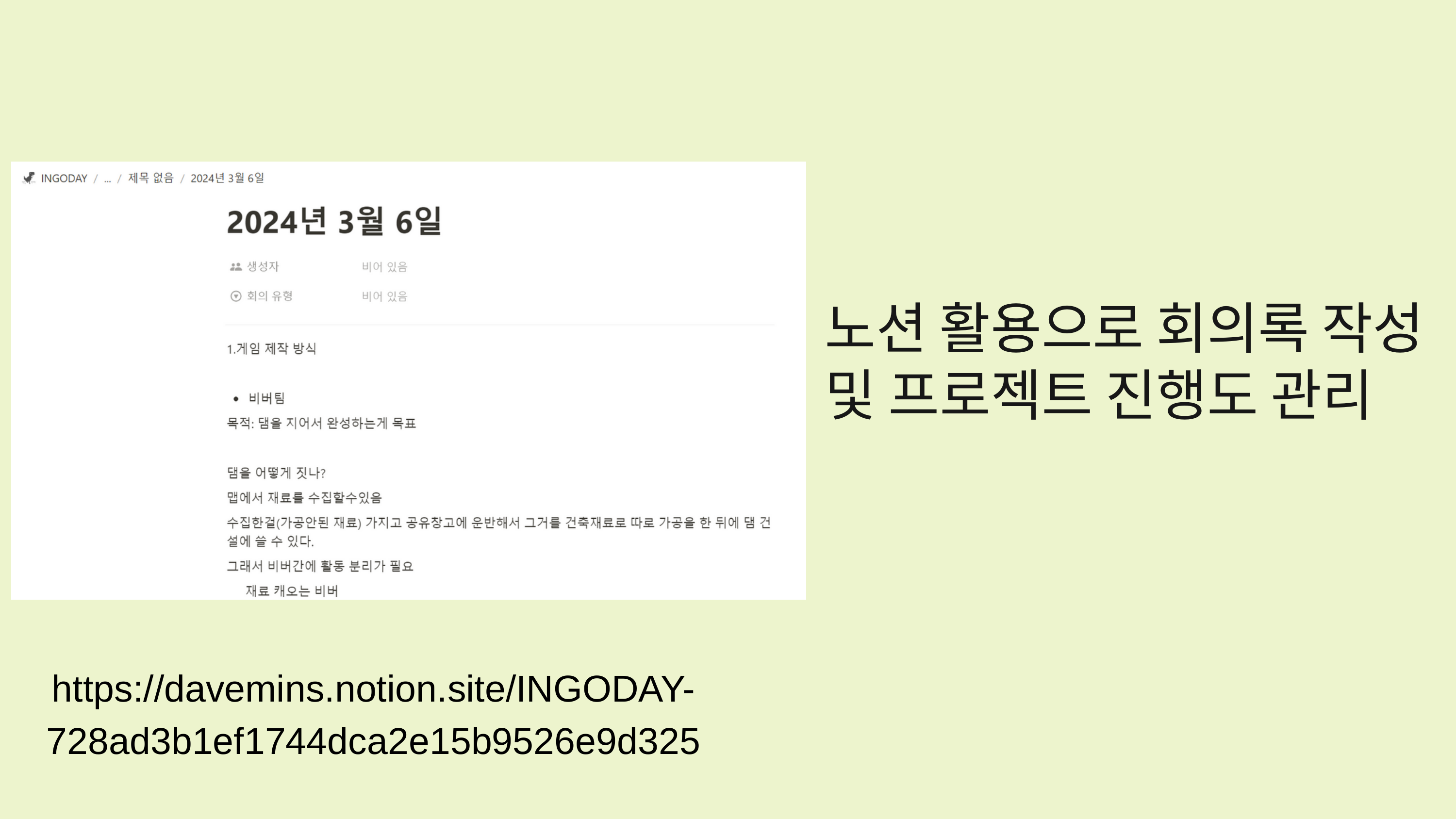

노션 활용으로 회의록 작성 및 프로젝트 진행도 관리
https://davemins.notion.site/INGODAY-728ad3b1ef1744dca2e15b9526e9d325